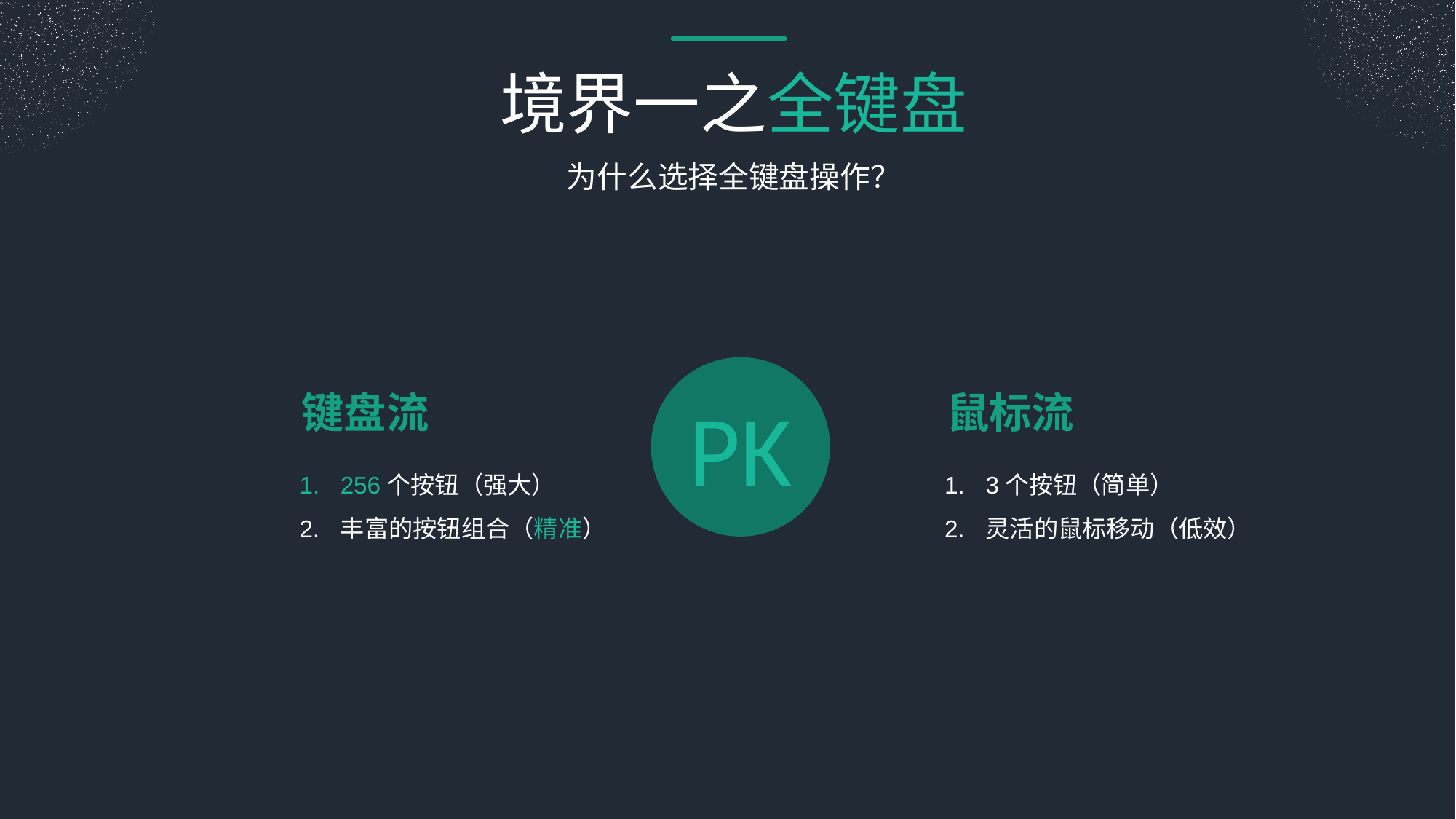

境界一之全键盘
为什么选择全键盘操作？

键盘流
鼠标流
PK
256个按钮（强大）
丰富的按钮组合（精准）
3个按钮（简单）
灵活的鼠标移动（低效）